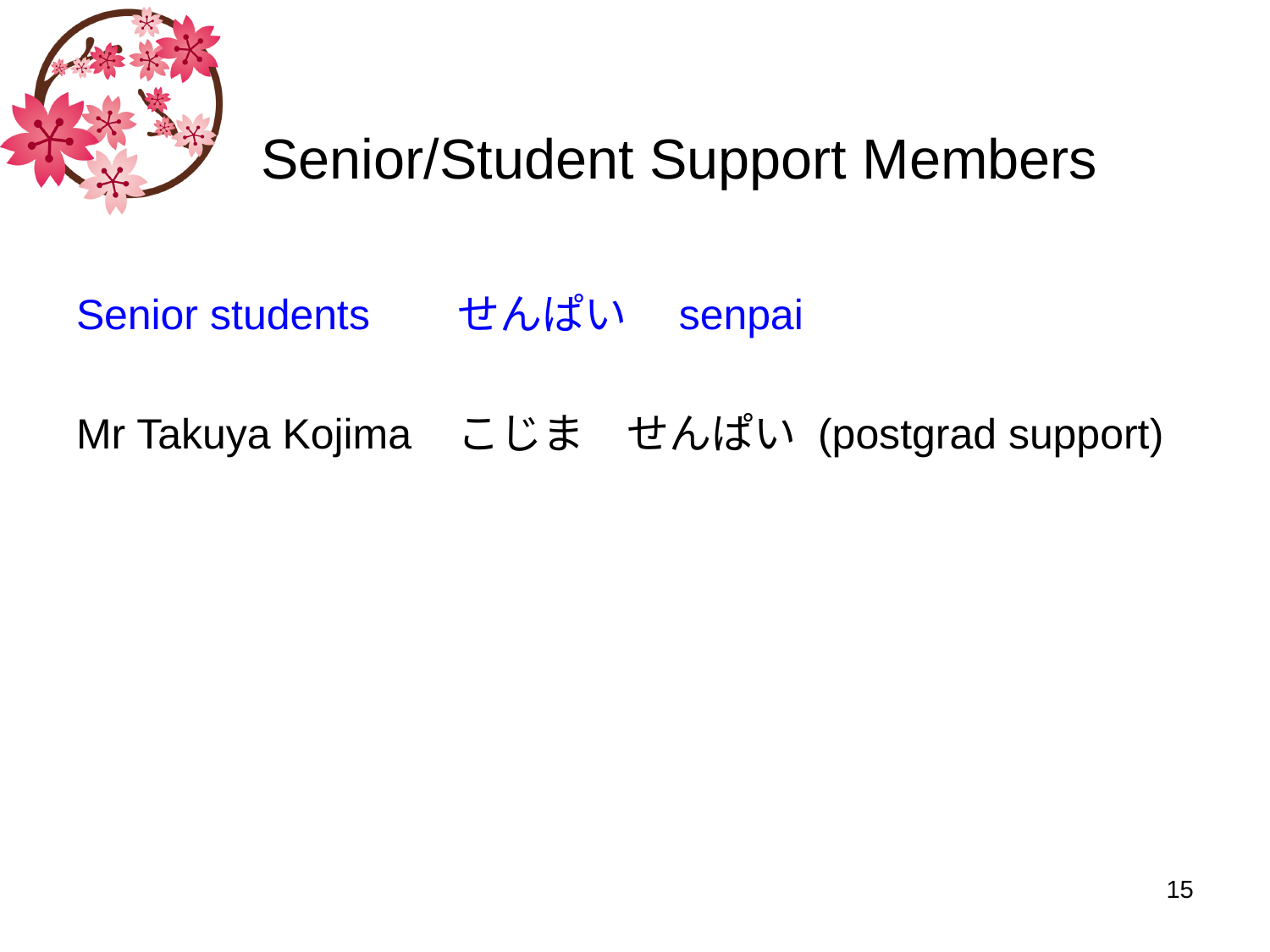

# Senior/Student Support Members

Senior students	せんぱい　senpai

Mr Takuya Kojima	こじま　せんぱい (postgrad support)

15